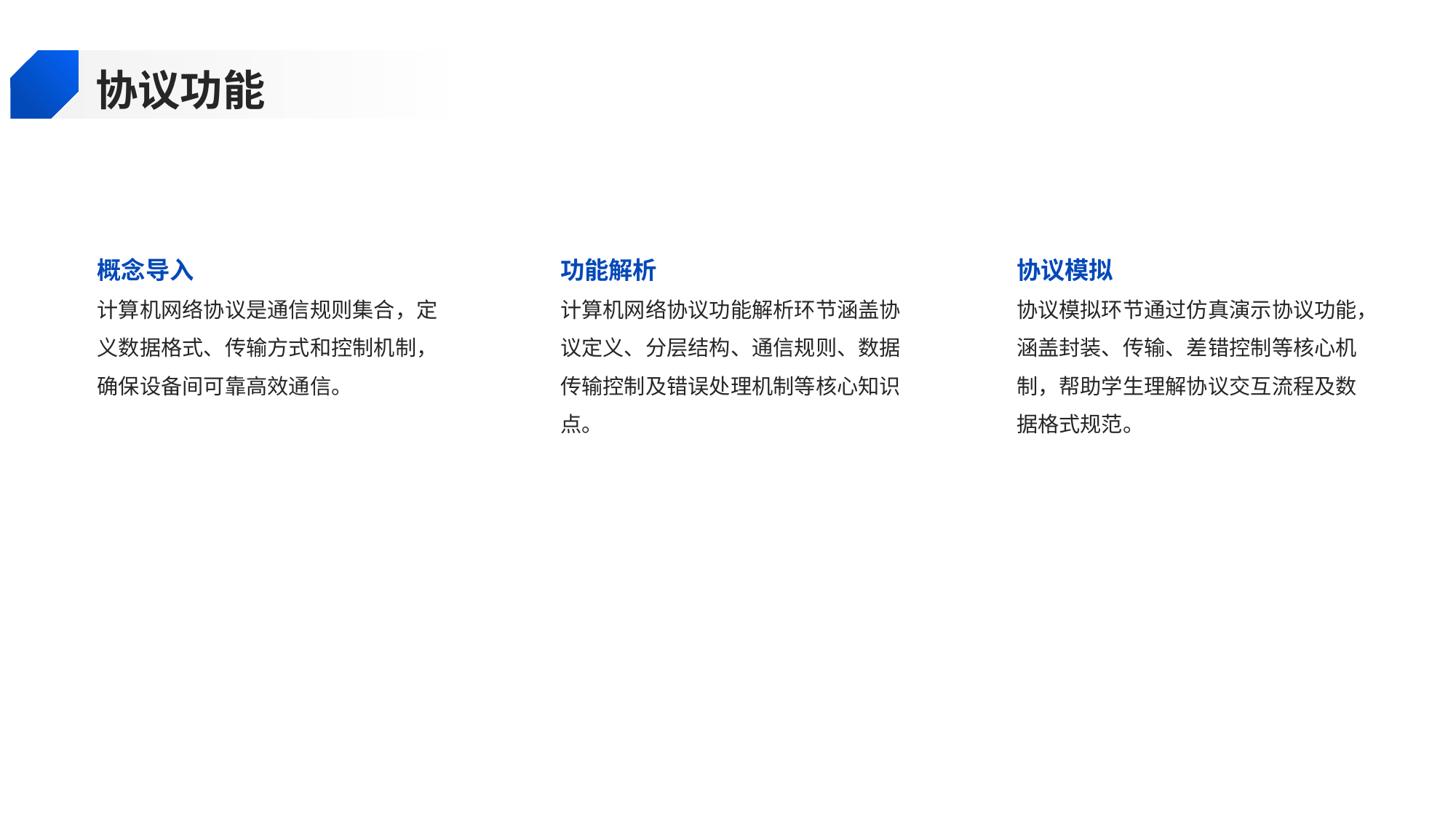

协议功能
概念导入
功能解析
协议模拟
计算机网络协议是通信规则集合，定义数据格式、传输方式和控制机制，确保设备间可靠高效通信。
计算机网络协议功能解析环节涵盖协议定义、分层结构、通信规则、数据传输控制及错误处理机制等核心知识点。
协议模拟环节通过仿真演示协议功能，涵盖封装、传输、差错控制等核心机制，帮助学生理解协议交互流程及数据格式规范。